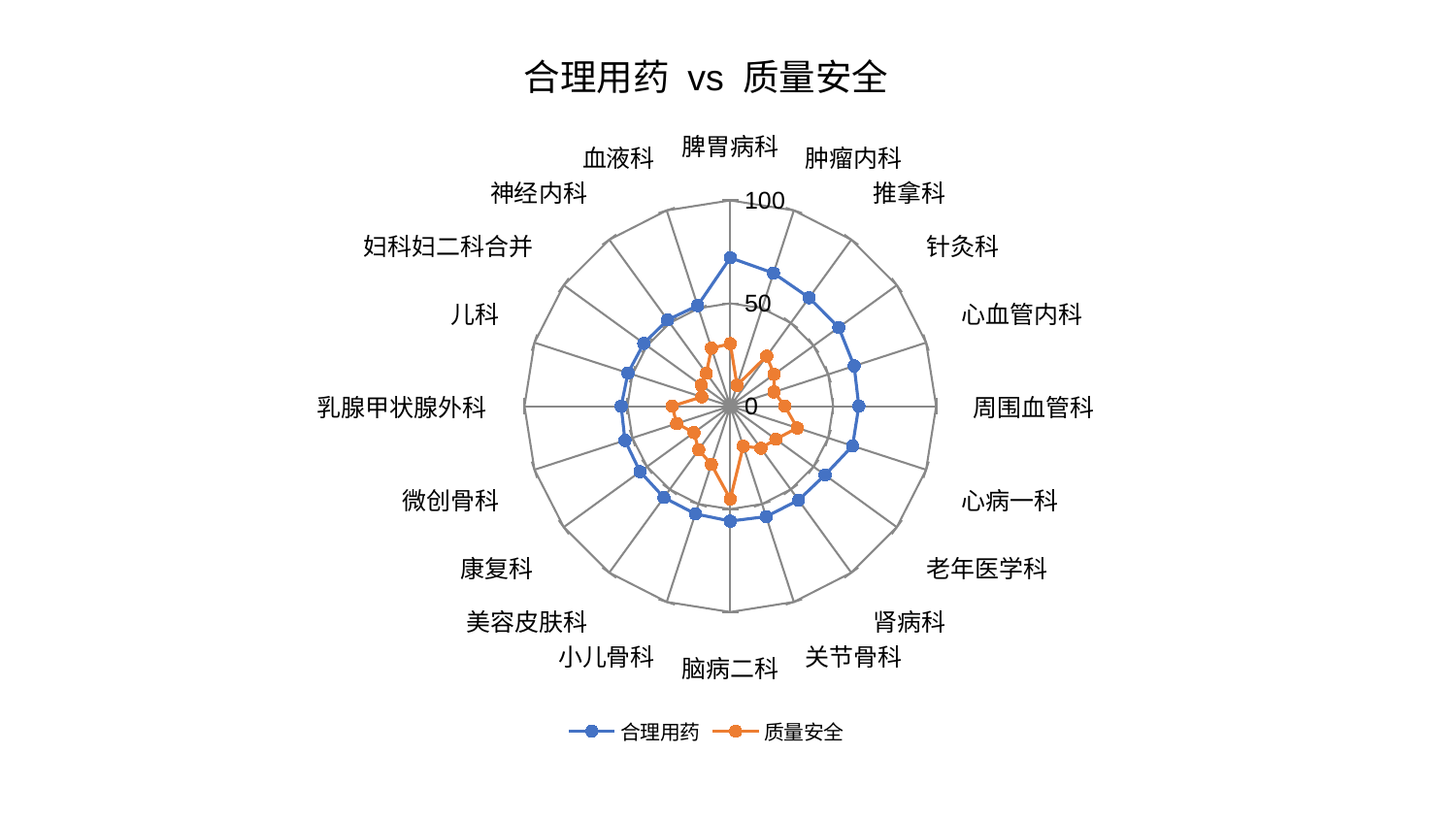

### Chart: 合理用药 vs 质量安全

| Category | 合理用药 | 质量安全 |
|---|---|---|
| 脾胃病科 | 72.12003302456904 | 30.371393576466595 |
| 肿瘤内科 | 67.97199313964485 | 10.664392497084526 |
| 推拿科 | 65.14875223348788 | 30.090849241472217 |
| 针灸科 | 65.12471630540267 | 26.30852844703669 |
| 心血管内科 | 63.28166771848115 | 22.355800952866566 |
| 周围血管科 | 62.44215190610538 | 26.475806502247956 |
| 心病一科 | 62.441198128169255 | 34.204781822665765 |
| 老年医学科 | 56.88091321268465 | 27.35352819221932 |
| 肾病科 | 56.429681174435686 | 25.291361429931726 |
| 关节骨科 | 56.42148582432836 | 20.445646689211127 |
| 脑病二科 | 55.84243208743001 | 45.10355414565082 |
| 小儿骨科 | 55.024391357782136 | 29.750695413097834 |
| 美容皮肤科 | 54.85633336787439 | 26.157908544554466 |
| 康复科 | 54.17645798986421 | 21.820318793835604 |
| 微创骨科 | 53.80611222141628 | 27.395716639050203 |
| 乳腺甲状腺外科 | 53.00377692935702 | 28.258935553608488 |
| 儿科 | 52.252578693157986 | 14.579989784837352 |
| 妇科妇二科合并 | 51.942708224679464 | 17.52311763695419 |
| 神经内科 | 51.849385111057344 | 19.75459571583159 |
| 血液科 | 51.39475690252793 | 29.639747669505205 |
54